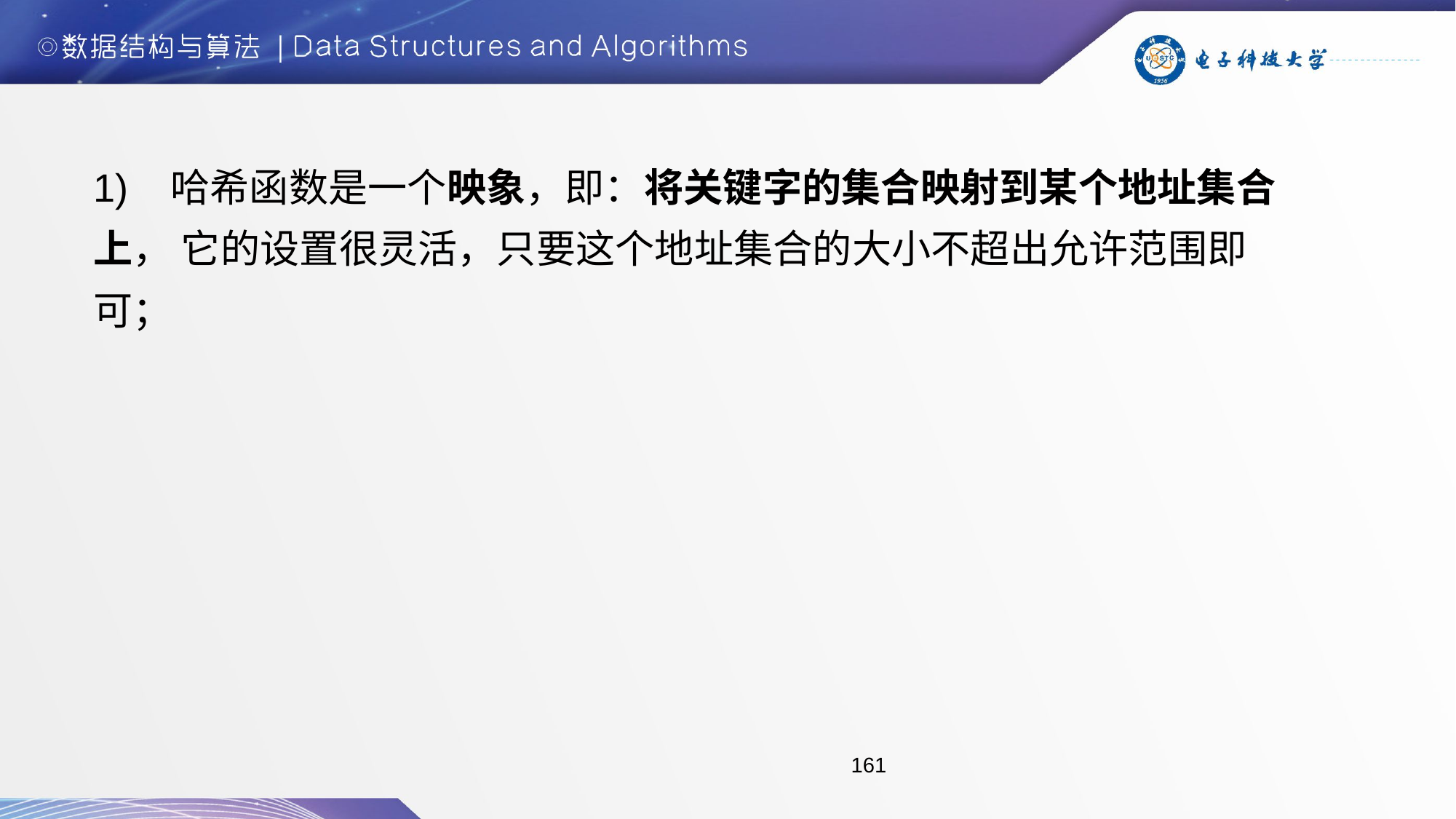

1)   哈希函数是一个映象，即：将关键字的集合映射到某个地址集合上， 它的设置很灵活，只要这个地址集合的大小不超出允许范围即可；
161